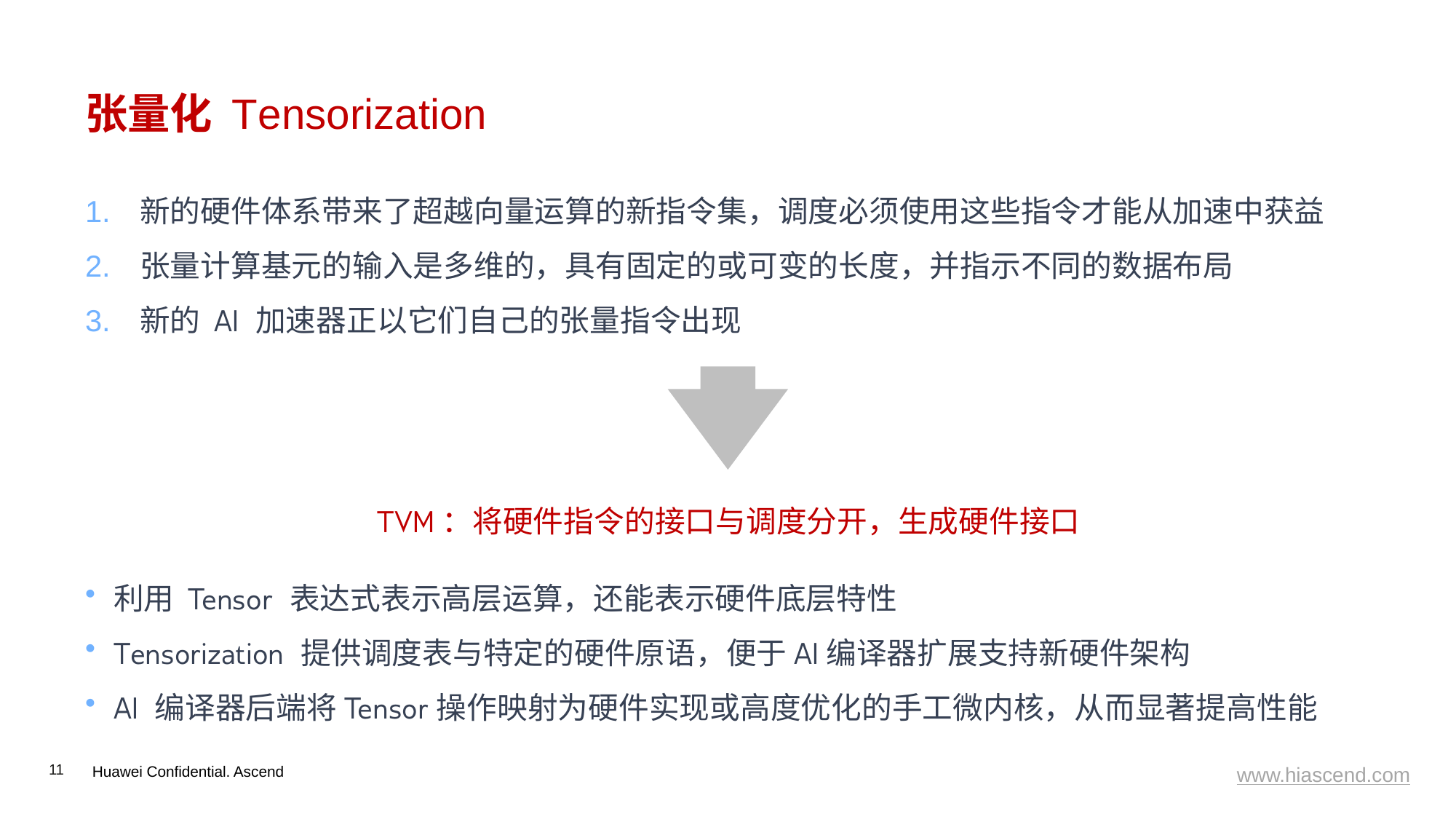

# 张量化 Tensorization
新的硬件体系带来了超越向量运算的新指令集，调度必须使用这些指令才能从加速中获益
张量计算基元的输入是多维的，具有固定的或可变的长度，并指示不同的数据布局
新的 AI 加速器正以它们自己的张量指令出现

TVM：将硬件指令的接口与调度分开，生成硬件接口
利用 Tensor 表达式表示高层运算，还能表示硬件底层特性
Tensorization 提供调度表与特定的硬件原语，便于AI编译器扩展支持新硬件架构
AI 编译器后端将Tensor操作映射为硬件实现或高度优化的手工微内核，从而显著提高性能